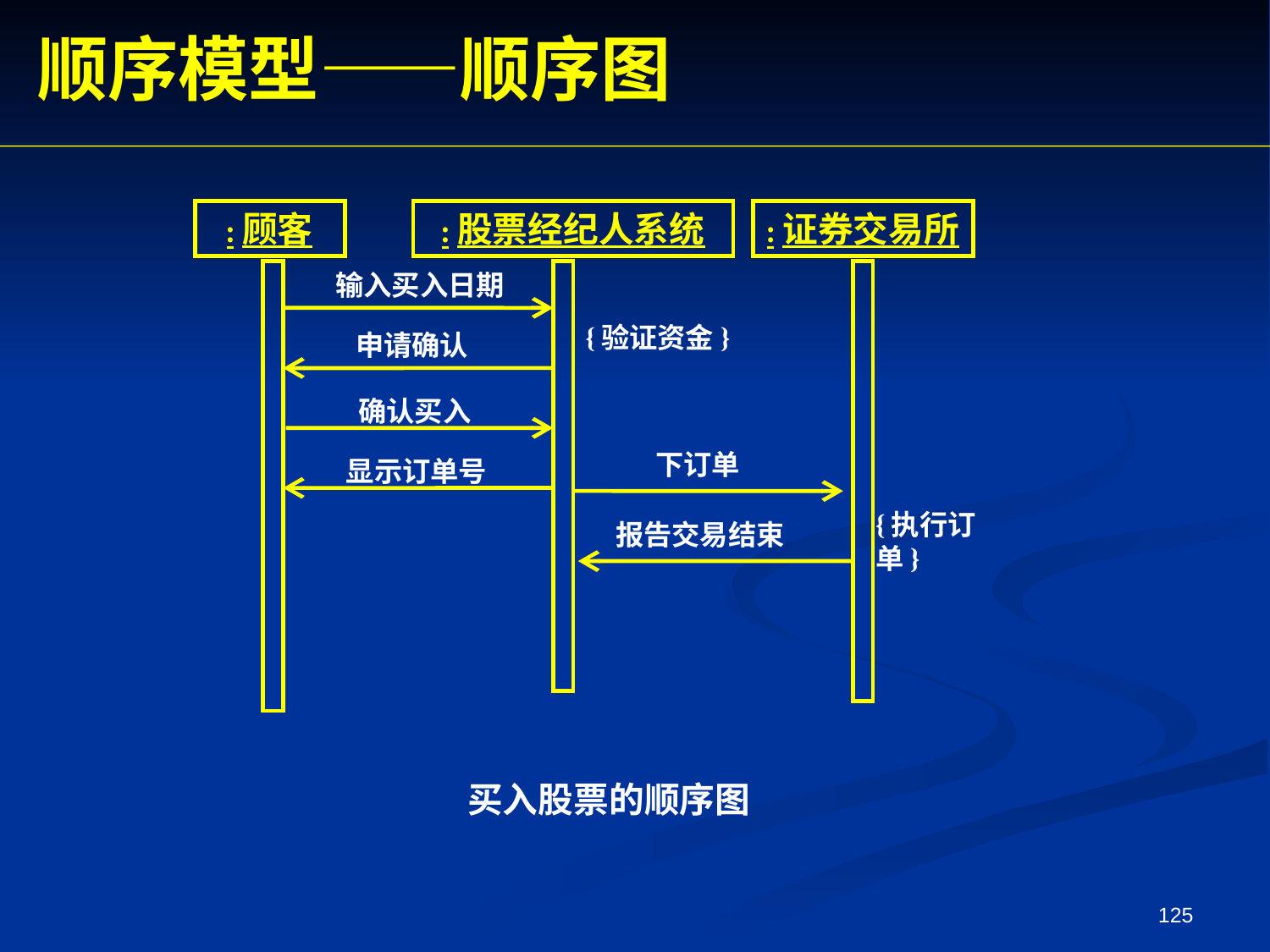

顺序模型——顺序图

:顾客
:股票经纪人系统
:证券交易所

输入买入日期

{验证资金}
申请确认

确认买入

下订单
显示订单号

{执行订单}
报告交易结束

买入股票的顺序图
125